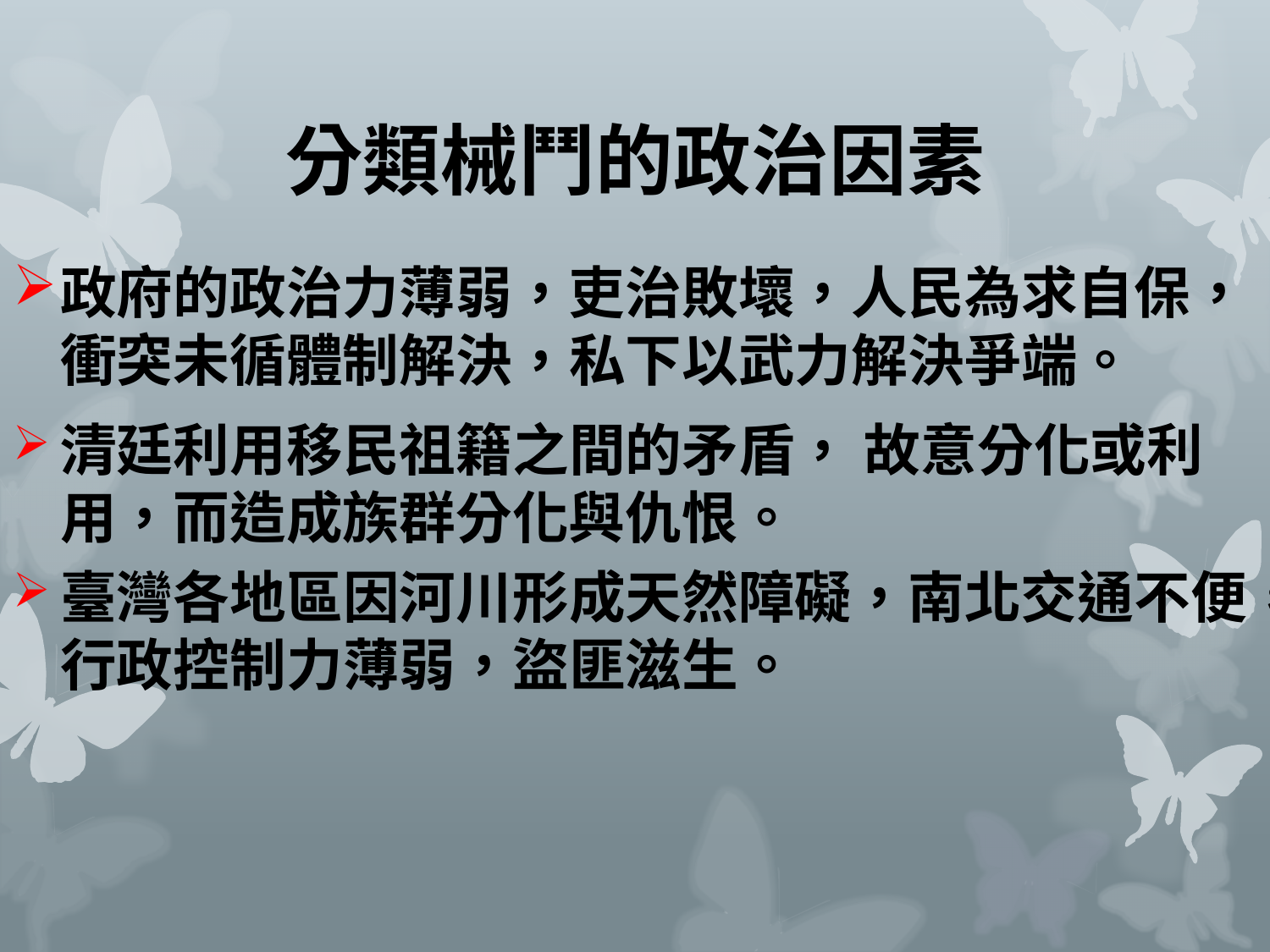

# 分類械鬥的政治因素
政府的政治力薄弱，吏治敗壞，人民為求自保，衝突未循體制解決，私下以武力解決爭端。
清廷利用移民祖籍之間的矛盾， 故意分化或利用，而造成族群分化與仇恨。
臺灣各地區因河川形成天然障礙，南北交通不便，行政控制力薄弱，盜匪滋生。